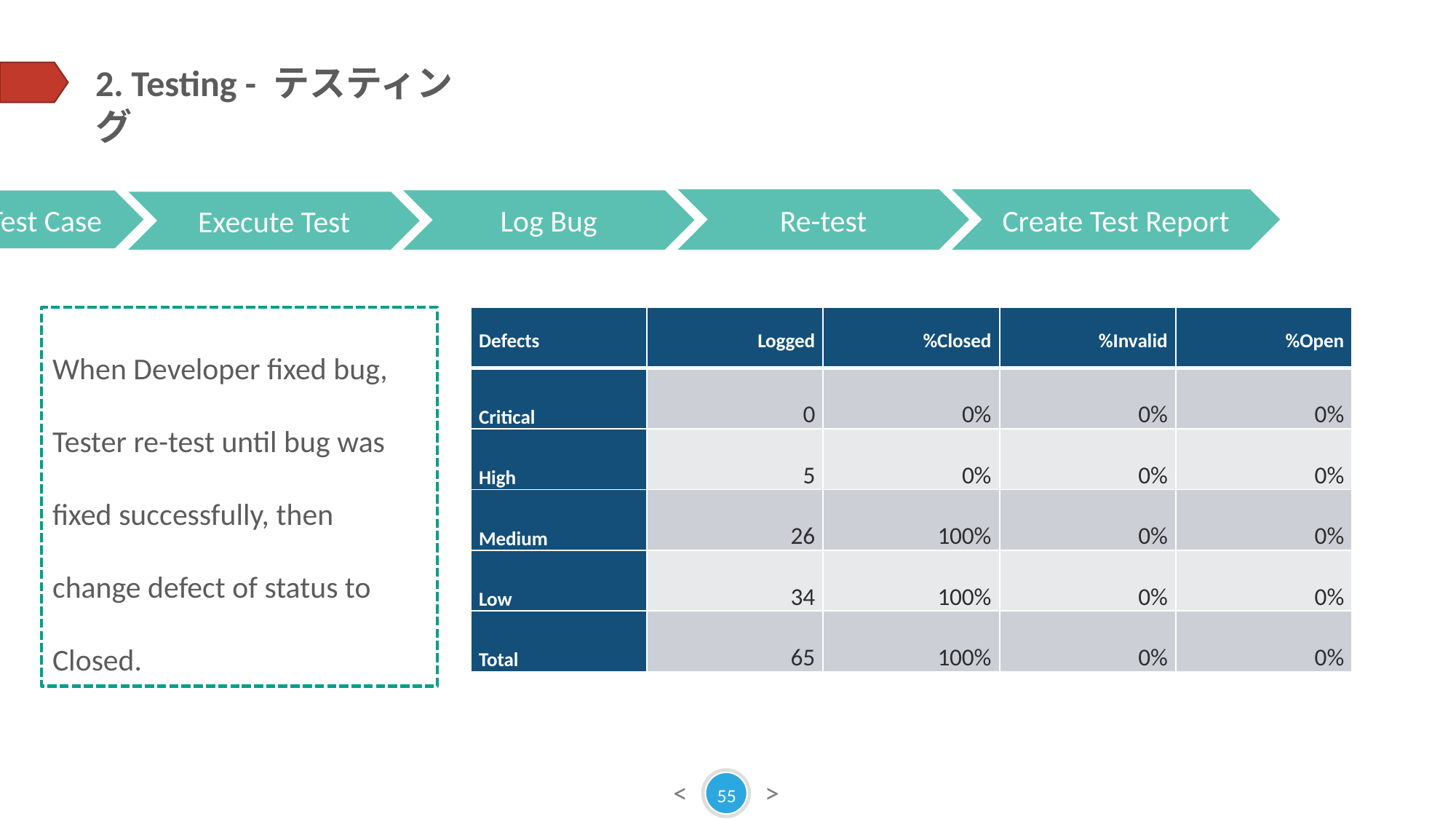

2. Testing - テスティング
Create Test Case
Re-test
Create Test Report
Log Bug
Review Test Case
Execute Test
| Defects | Logged | %Closed | %Invalid | %Open |
| --- | --- | --- | --- | --- |
| Critical | 0 | 0% | 0% | 0% |
| High | 5 | 0% | 0% | 0% |
| Medium | 26 | 100% | 0% | 0% |
| Low | 34 | 100% | 0% | 0% |
| Total | 65 | 100% | 0% | 0% |
When Developer fixed bug, Tester re-test until bug was fixed successfully, then change defect of status to Closed.
55